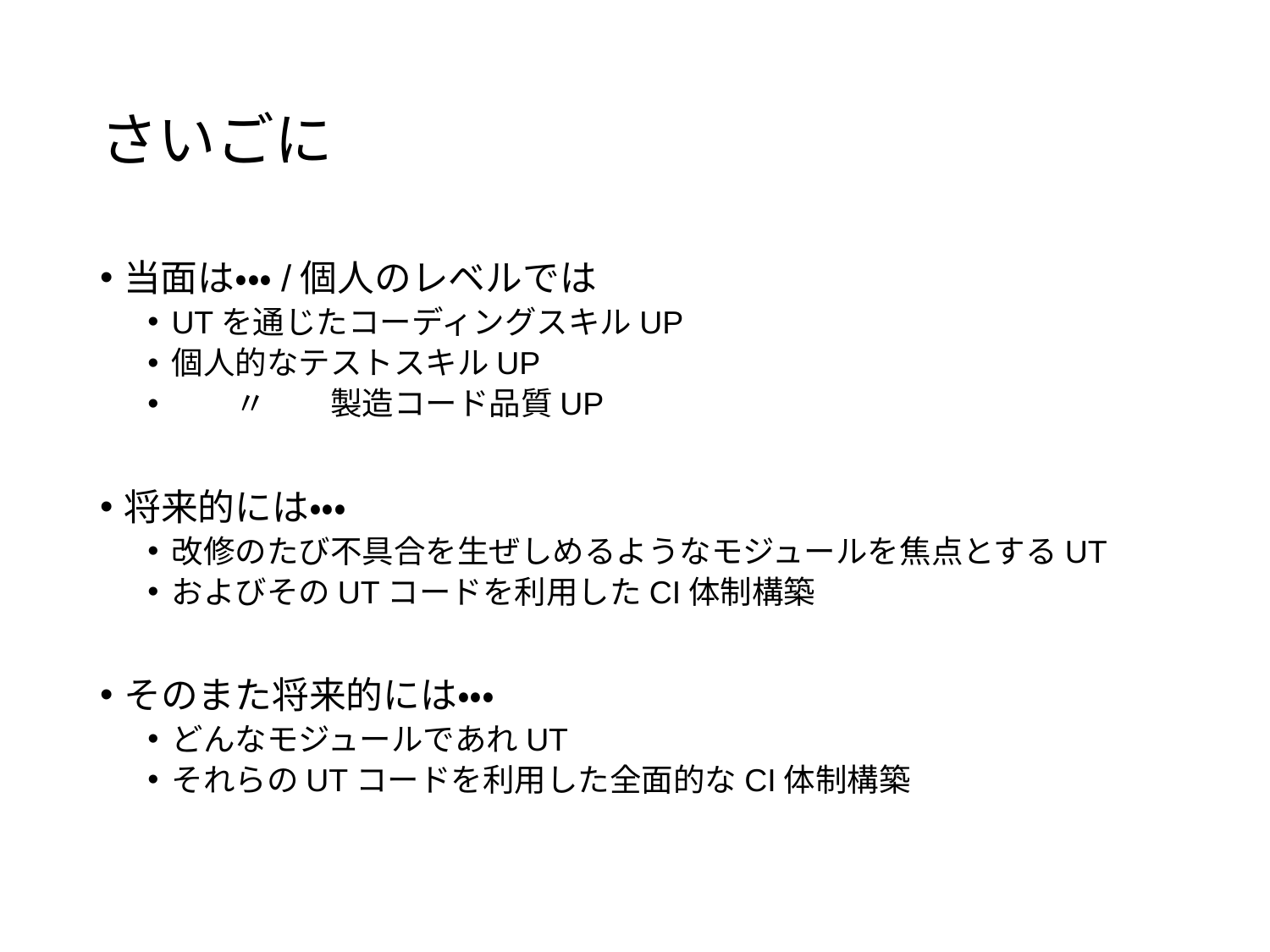

# さいごに
当面は・・・/個人のレベルでは
UTを通じたコーディングスキルUP
個人的なテストスキルUP
　　〃　　製造コード品質UP

将来的には・・・
改修のたび不具合を生ぜしめるようなモジュールを焦点とするUT
およびそのUTコードを利用したCI体制構築

そのまた将来的には・・・
どんなモジュールであれUT
それらのUTコードを利用した全面的なCI体制構築